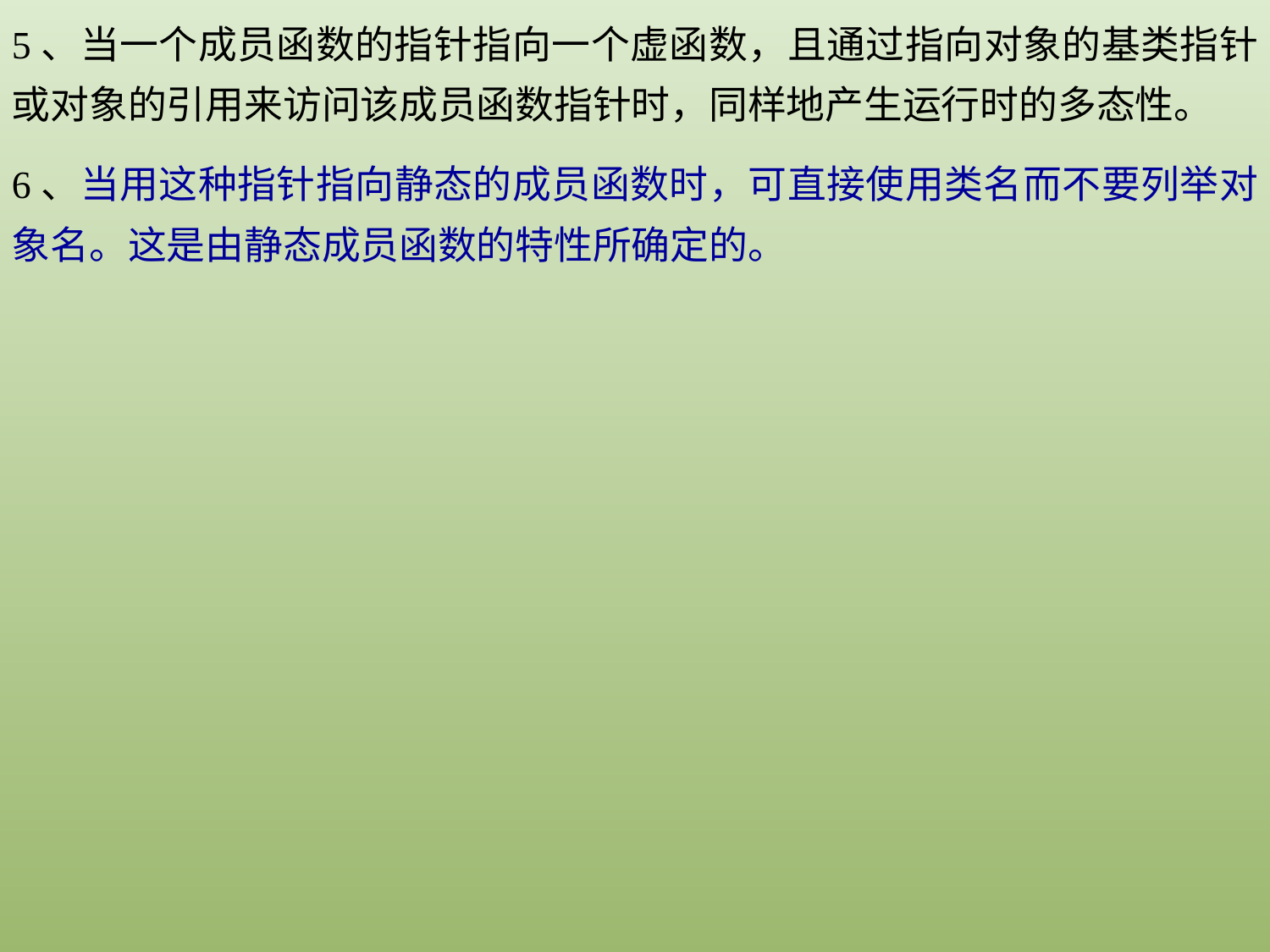

5、当一个成员函数的指针指向一个虚函数，且通过指向对象的基类指针或对象的引用来访问该成员函数指针时，同样地产生运行时的多态性。
6、当用这种指针指向静态的成员函数时，可直接使用类名而不要列举对象名。这是由静态成员函数的特性所确定的。
835